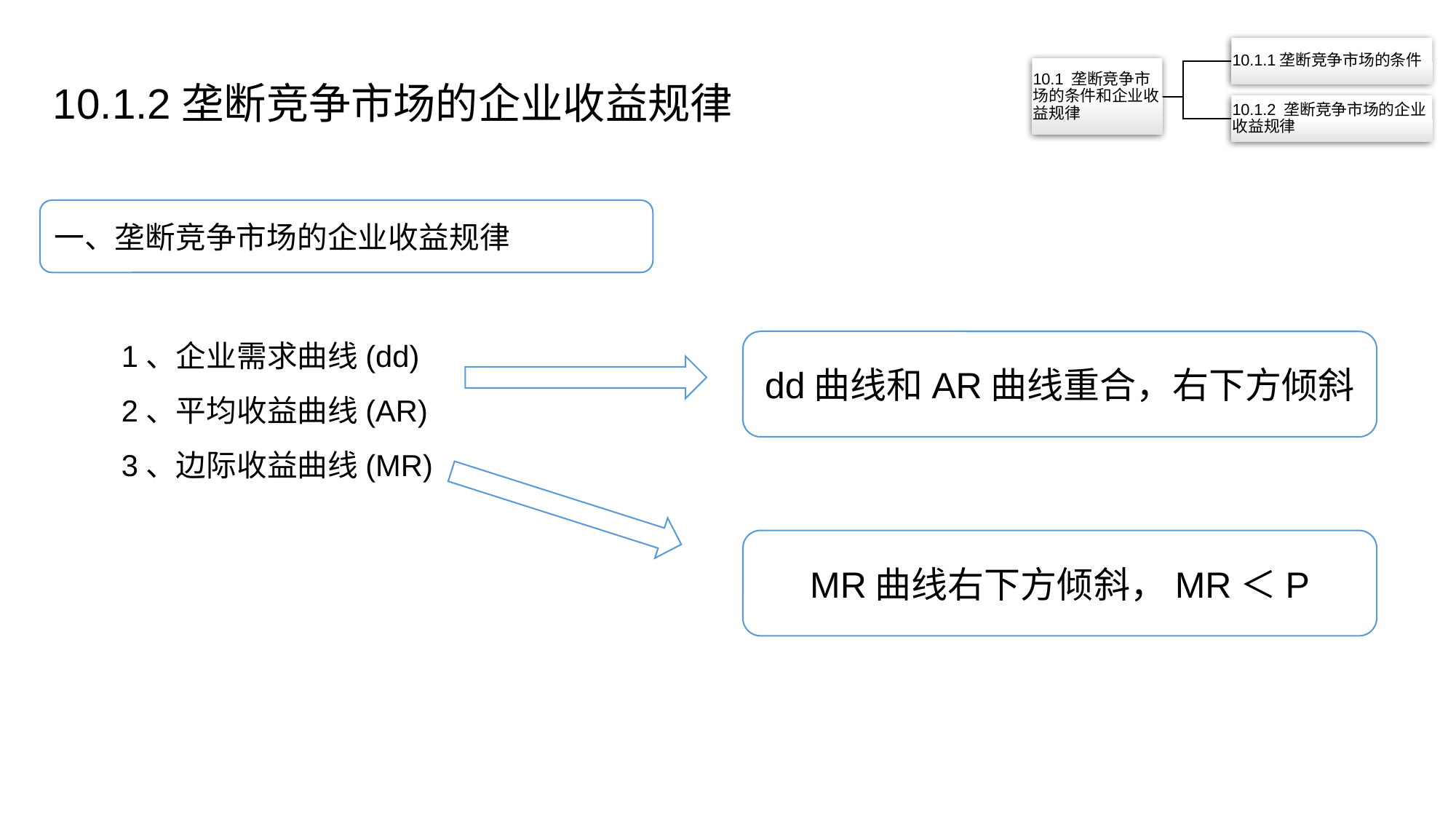

10.1 垄断竞争市场的条件和企业收益规律
10.1.1垄断竞争市场的条件
10.1.2 垄断竞争市场的企业收益规律
10.1.2垄断竞争市场的企业收益规律
一、垄断竞争市场的企业收益规律
1、企业需求曲线(dd)
2、平均收益曲线(AR)
3、边际收益曲线(MR)
dd曲线和AR曲线重合，右下方倾斜

MR曲线右下方倾斜，MR＜P